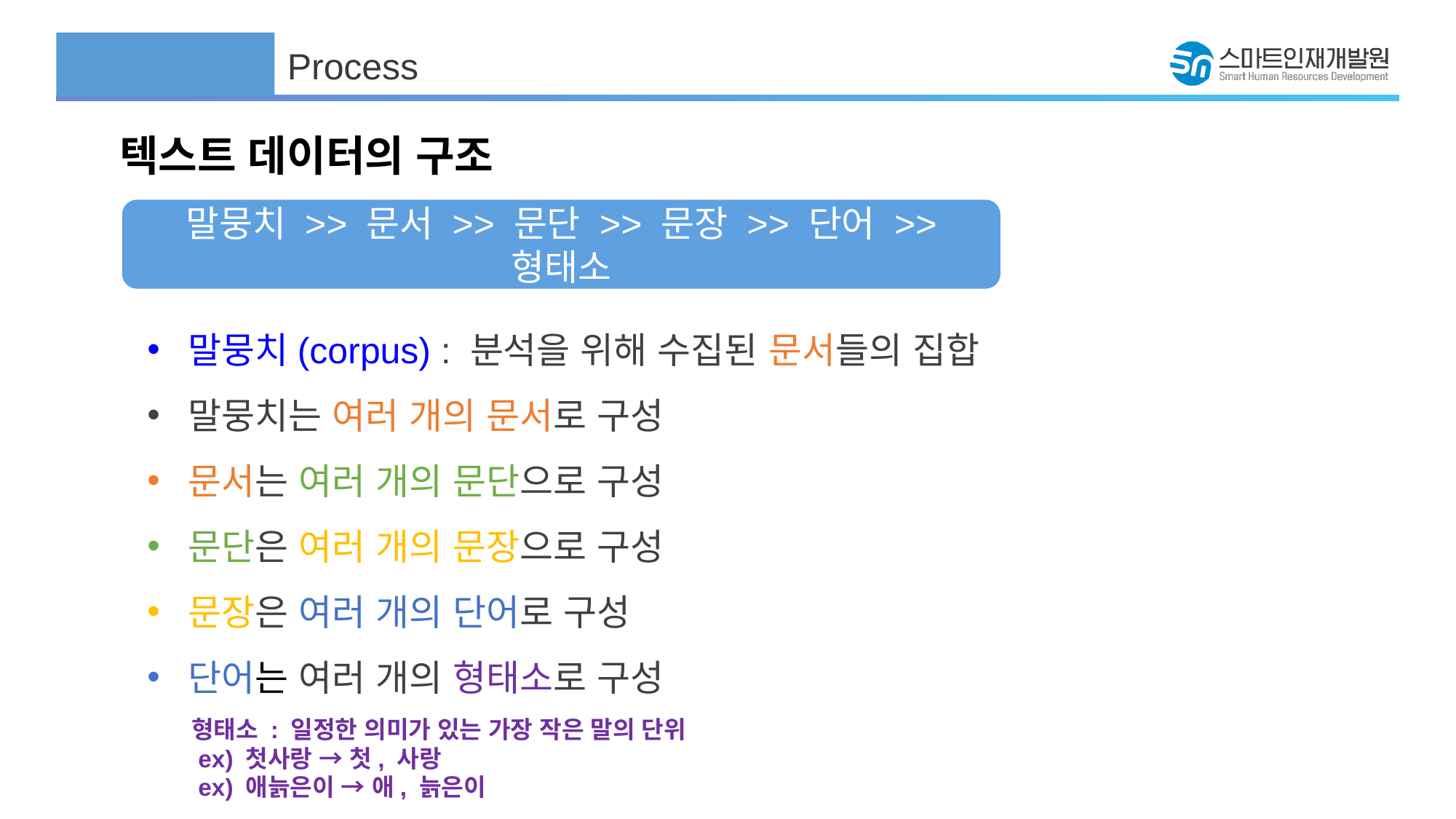

Process
텍스트 데이터의 구조
말뭉치 >> 문서 >> 문단 >> 문장 >> 단어 >> 형태소
말뭉치(corpus) : 분석을 위해 수집된 문서들의 집합
말뭉치는 여러 개의 문서로 구성
문서는 여러 개의 문단으로 구성
문단은 여러 개의 문장으로 구성
문장은 여러 개의 단어로 구성
단어는 여러 개의 형태소로 구성
형태소 : 일정한 의미가 있는 가장 작은 말의 단위
 ex) 첫사랑 → 첫, 사랑
 ex) 애늙은이 → 애, 늙은이